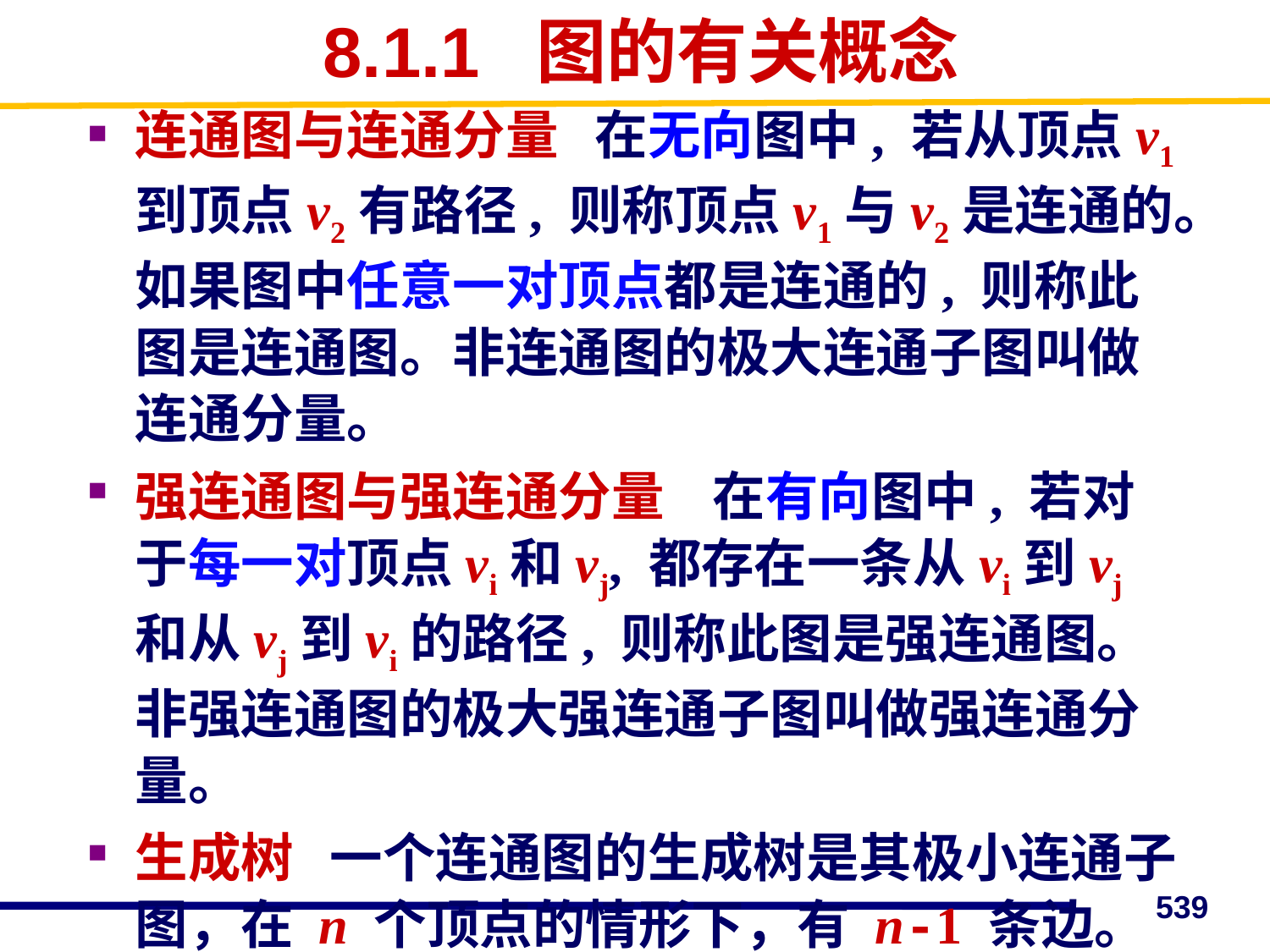

# 8.1.1  图的有关概念
连通图与连通分量   在无向图中, 若从顶点v1到顶点v2有路径, 则称顶点v1与v2是连通的。如果图中任意一对顶点都是连通的, 则称此图是连通图。非连通图的极大连通子图叫做连通分量。
强连通图与强连通分量    在有向图中, 若对于每一对顶点vi和vj, 都存在一条从vi到vj和从vj到vi的路径, 则称此图是强连通图。非强连通图的极大强连通子图叫做强连通分量。
生成树   一个连通图的生成树是其极小连通子图，在 n 个顶点的情形下，有 n-1 条边。
539